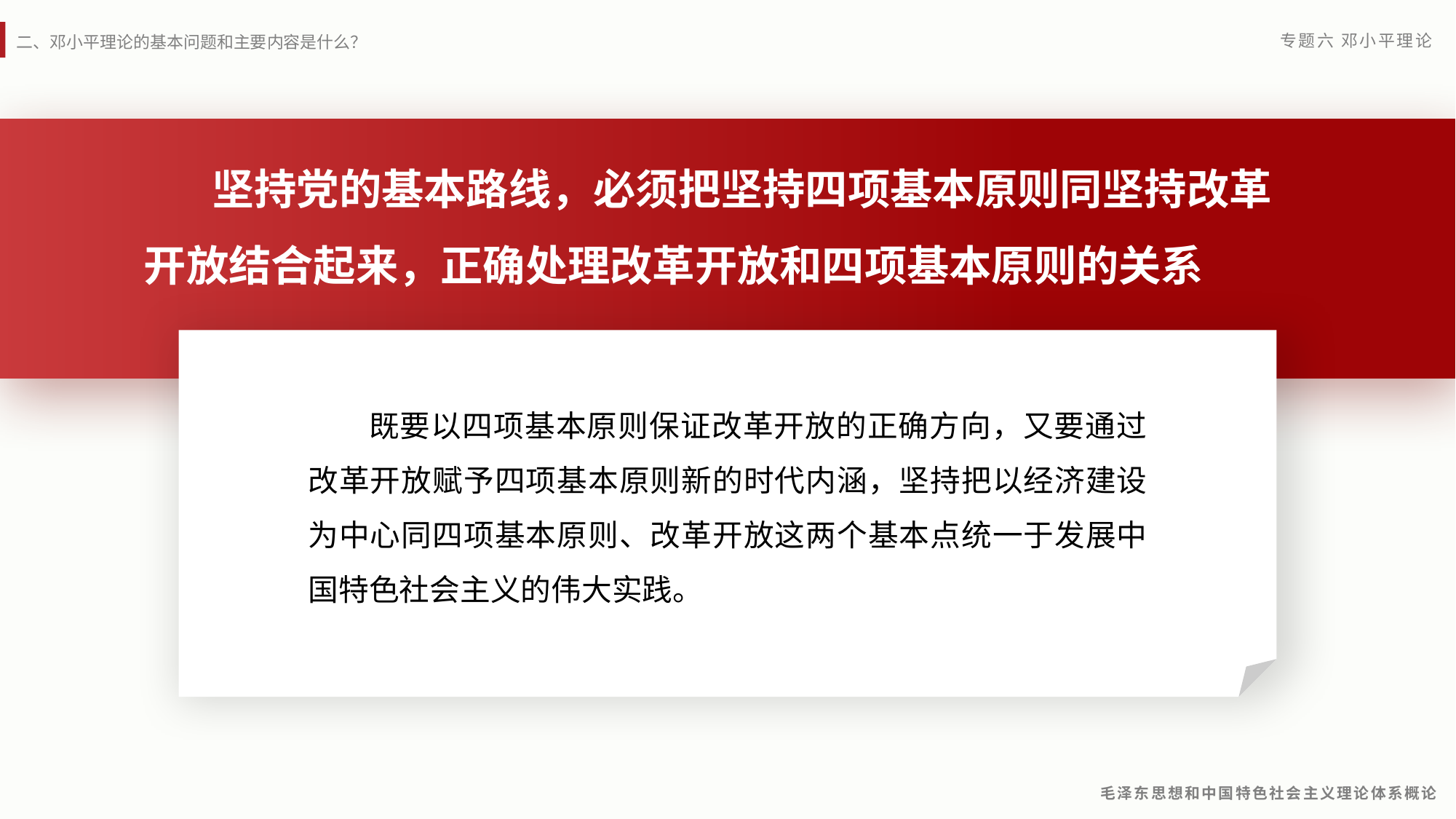

坚持党的基本路线，必须把坚持四项基本原则同坚持改革开放结合起来，正确处理改革开放和四项基本原则的关系

       既要以四项基本原则保证改革开放的正确方向，又要通过改革开放赋予四项基本原则新的时代内涵，坚持把以经济建设为中心同四项基本原则、改革开放这两个基本点统一于发展中国特色社会主义的伟大实践。